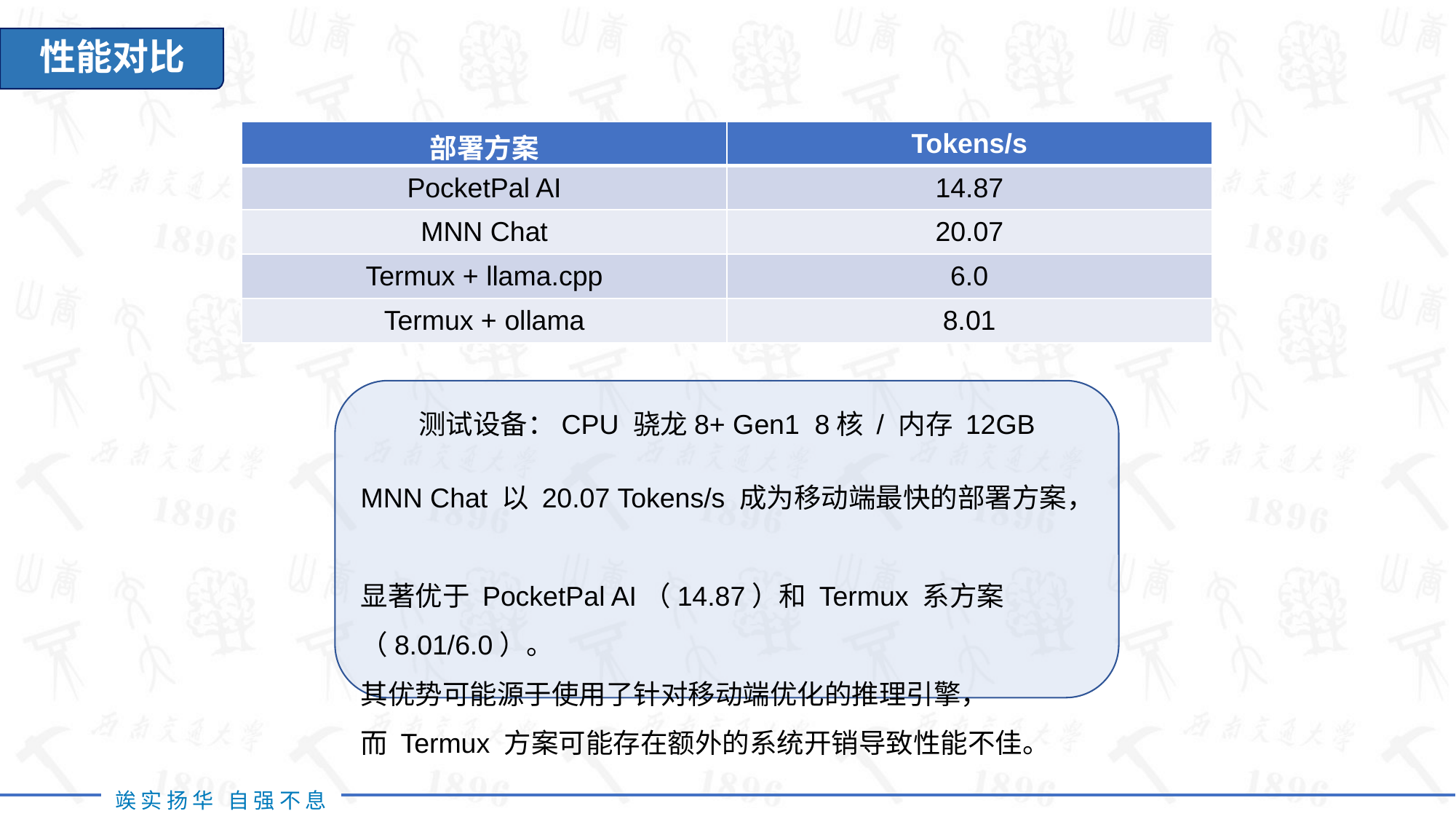

性能对比
| 部署方案 | Tokens/s |
| --- | --- |
| PocketPal AI | 14.87 |
| MNN Chat | 20.07 |
| Termux + llama.cpp | 6.0 |
| Termux + ollama | 8.01 |

测试设备：CPU 骁龙8+ Gen1  8核 / 内存 12GB
MNN Chat 以 20.07 Tokens/s 成为移动端最快的部署方案，
显著优于 PocketPal AI（14.87）和 Termux 系方案（8.01/6.0）。
其优势可能源于使用了针对移动端优化的推理引擎，
而 Termux 方案可能存在额外的系统开销导致性能不佳。